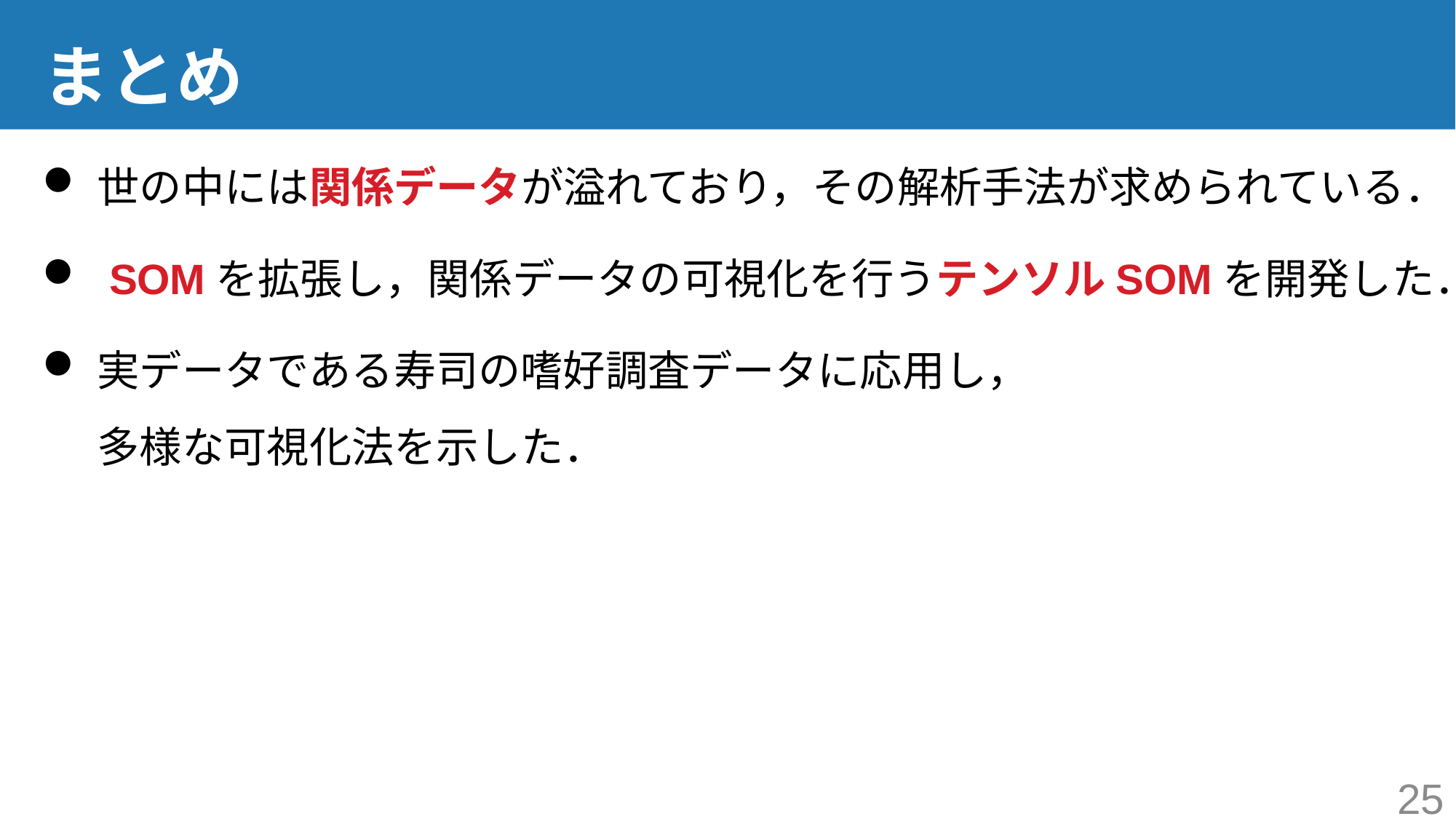

# まとめ
世の中には関係データが溢れており，その解析手法が求められている．
 SOMを拡張し，関係データの可視化を行うテンソルSOMを開発した．
実データである寿司の嗜好調査データに応用し，
多様な可視化法を示した．
25